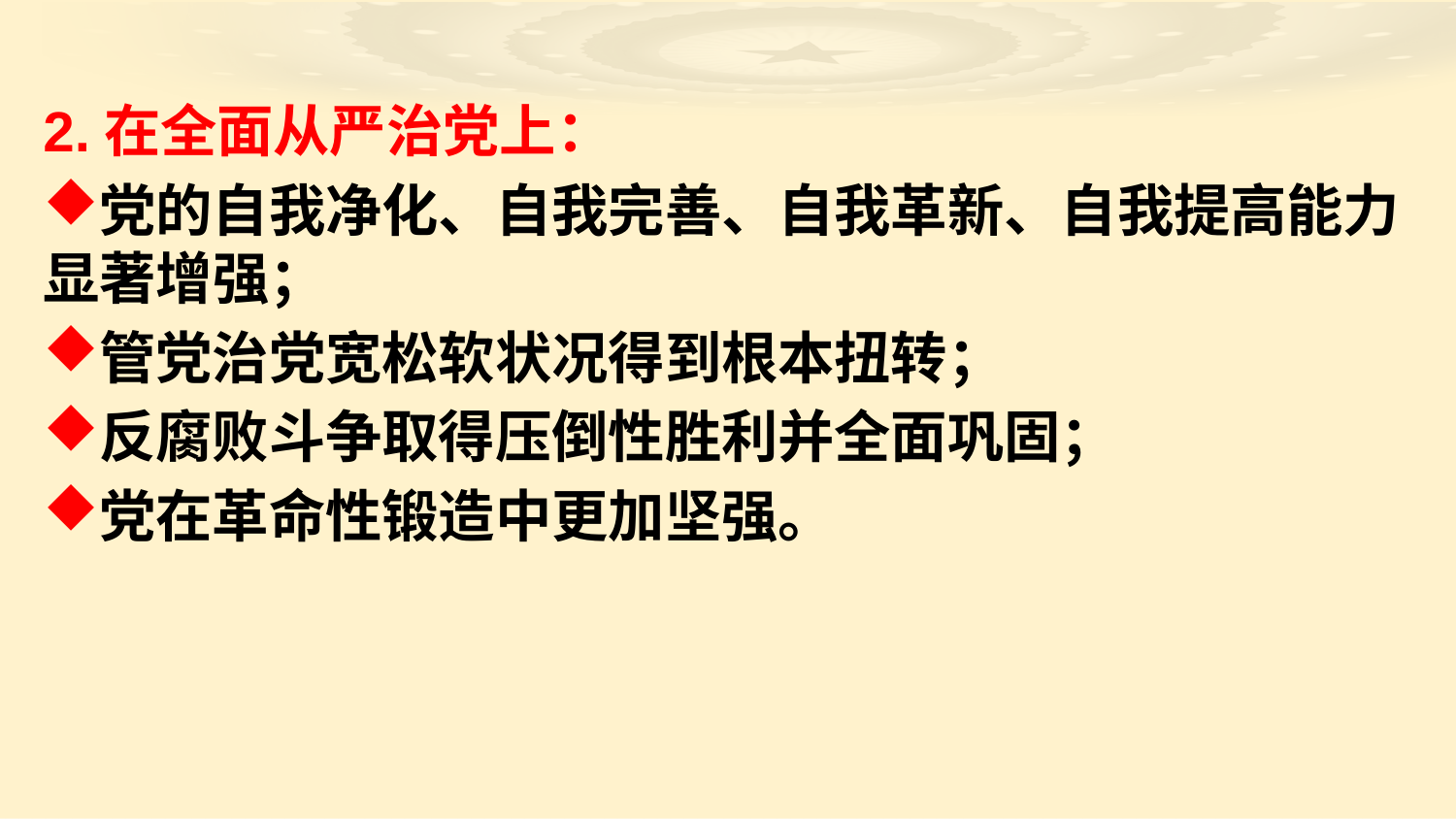

2.在全面从严治党上：
党的自我净化、自我完善、自我革新、自我提高能力显著增强；
管党治党宽松软状况得到根本扭转；
反腐败斗争取得压倒性胜利并全面巩固；
党在革命性锻造中更加坚强。